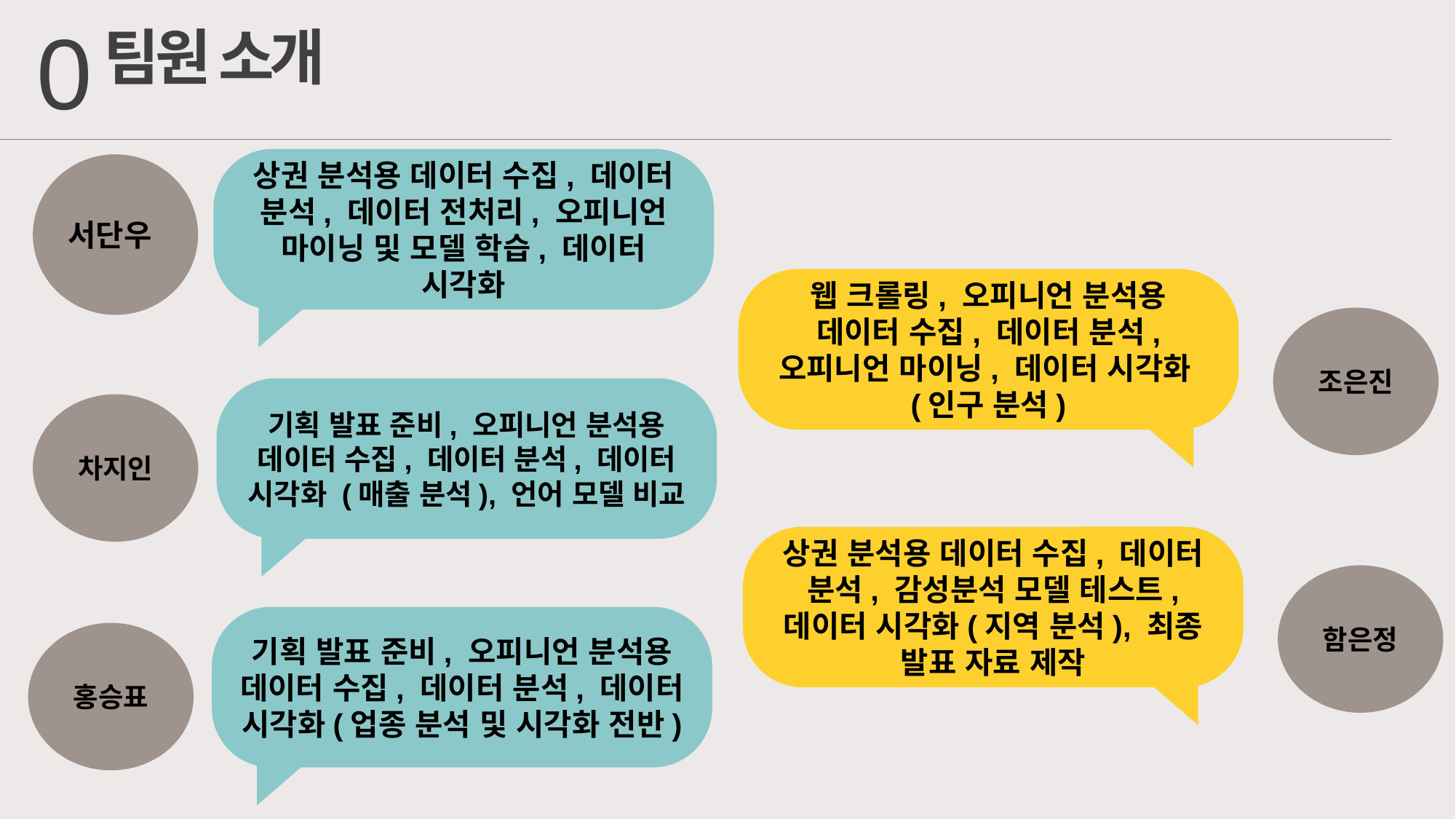

0
팀원 소개
상권 분석용 데이터 수집, 데이터 분석, 데이터 전처리, 오피니언 마이닝 및 모델 학습, 데이터 시각화

서단우
웹 크롤링, 오피니언 분석용 데이터 수집, 데이터 분석, 오피니언 마이닝, 데이터 시각화(인구 분석)

조은진
기획 발표 준비, 오피니언 분석용 데이터 수집, 데이터 분석, 데이터 시각화 (매출 분석), 언어 모델 비교

차지인
상권 분석용 데이터 수집, 데이터 분석, 감성분석 모델 테스트, 데이터 시각화(지역 분석), 최종 발표 자료 제작

함은정
기획 발표 준비, 오피니언 분석용 데이터 수집, 데이터 분석, 데이터 시각화(업종 분석 및 시각화 전반)

홍승표